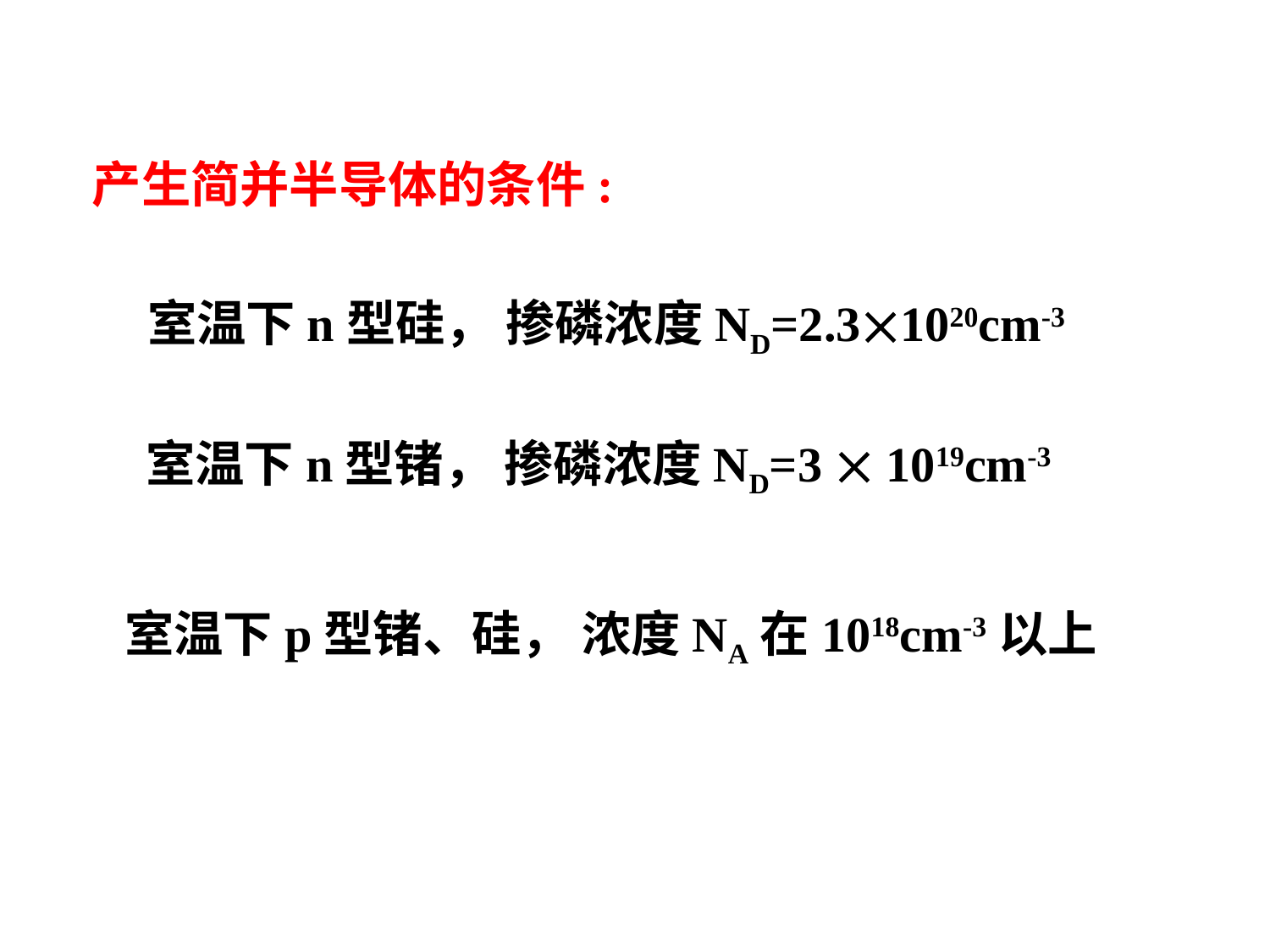

产生简并半导体的条件:
室温下n型硅， 掺磷浓度ND=2.3×1020cm-3
室温下n型锗， 掺磷浓度ND=3 × 1019cm-3
室温下p型锗、硅， 浓度NA在1018cm-3以上